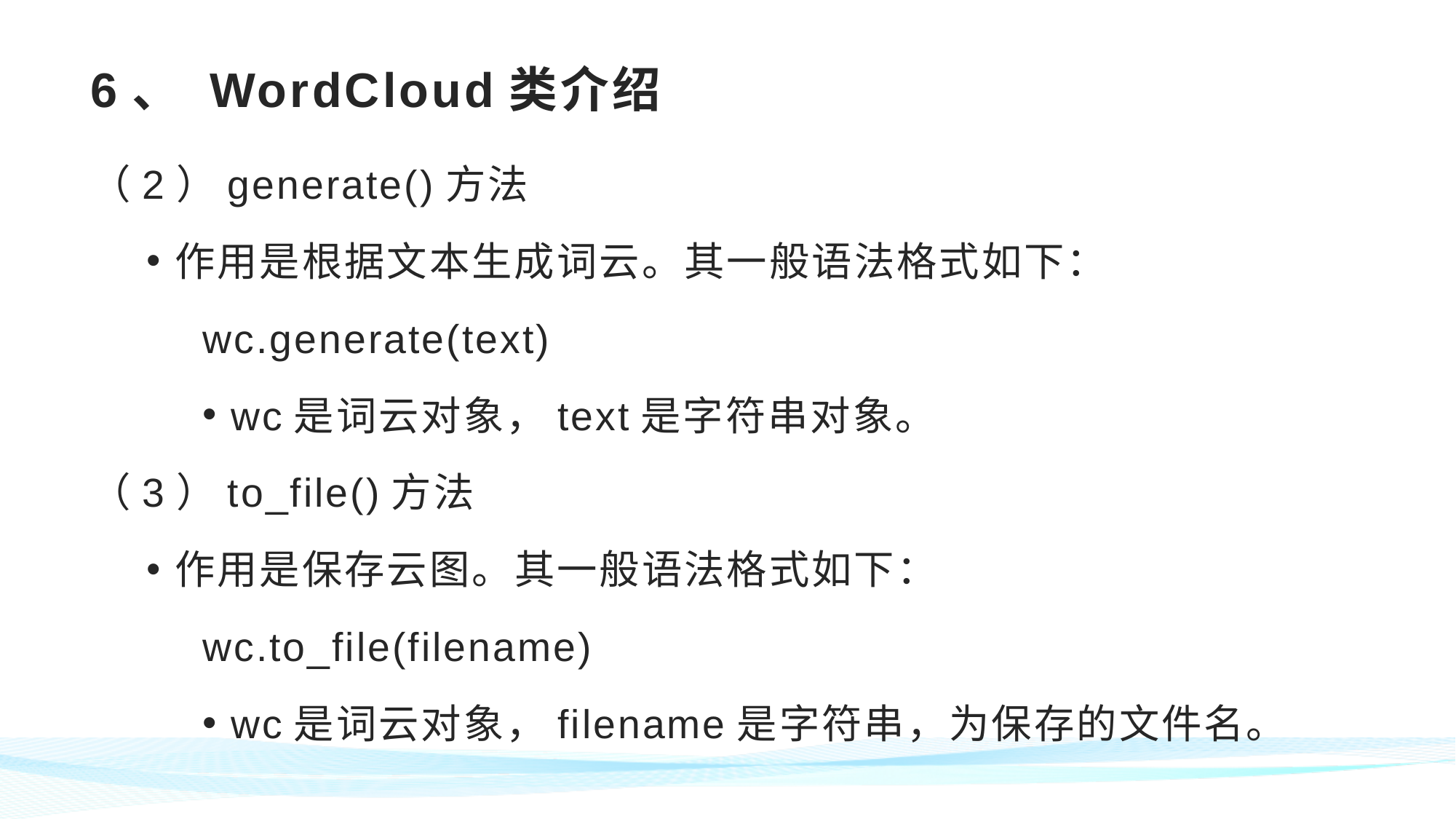

# 6、 WordCloud类介绍
（2）generate()方法
作用是根据文本生成词云。其一般语法格式如下：
wc.generate(text)
wc是词云对象，text是字符串对象。
（3）to_file()方法
作用是保存云图。其一般语法格式如下：
wc.to_file(filename)
wc是词云对象，filename是字符串，为保存的文件名。